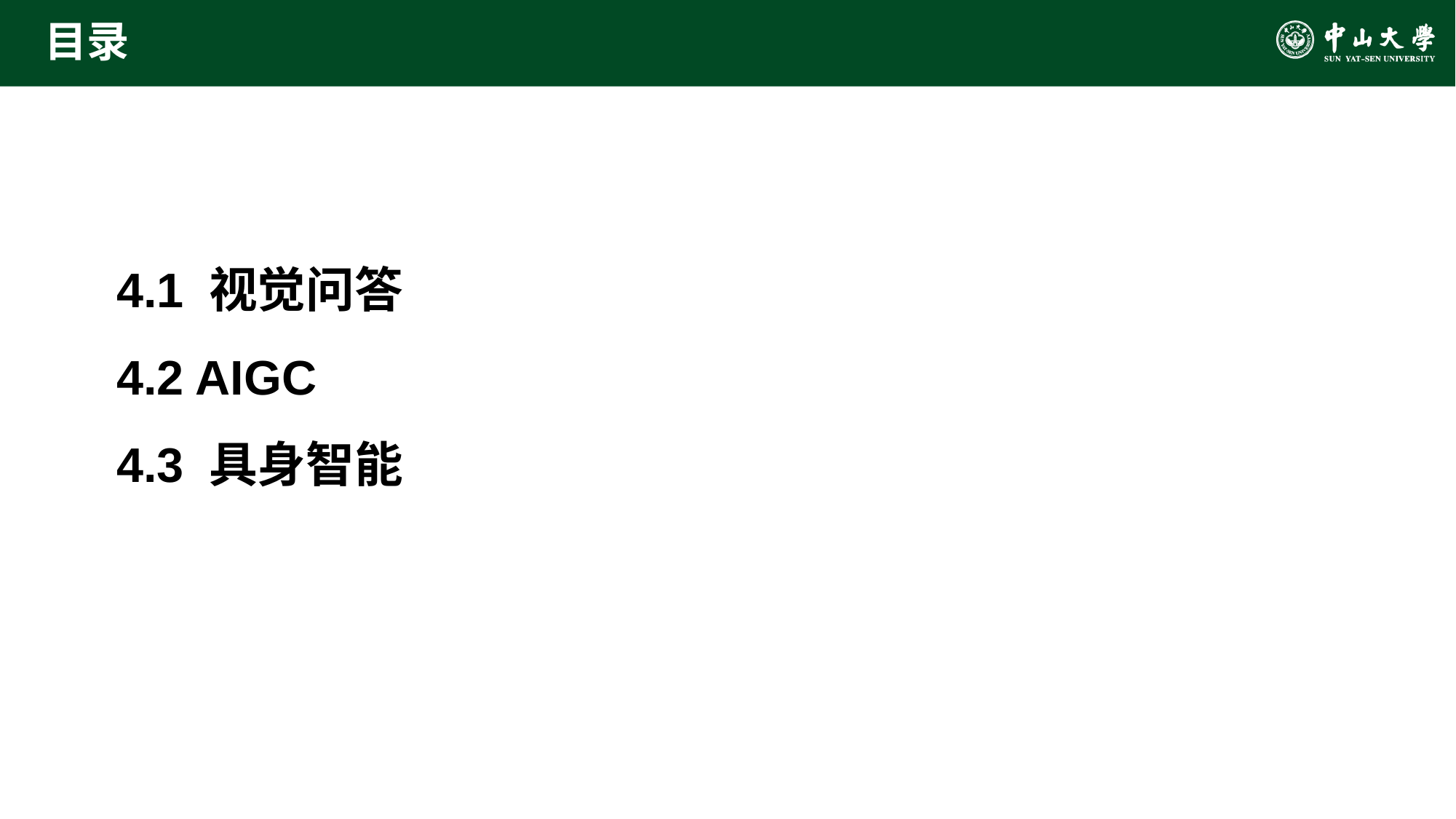

# 目录
4.1 视觉问答
4.2 AIGC
4.3 具身智能